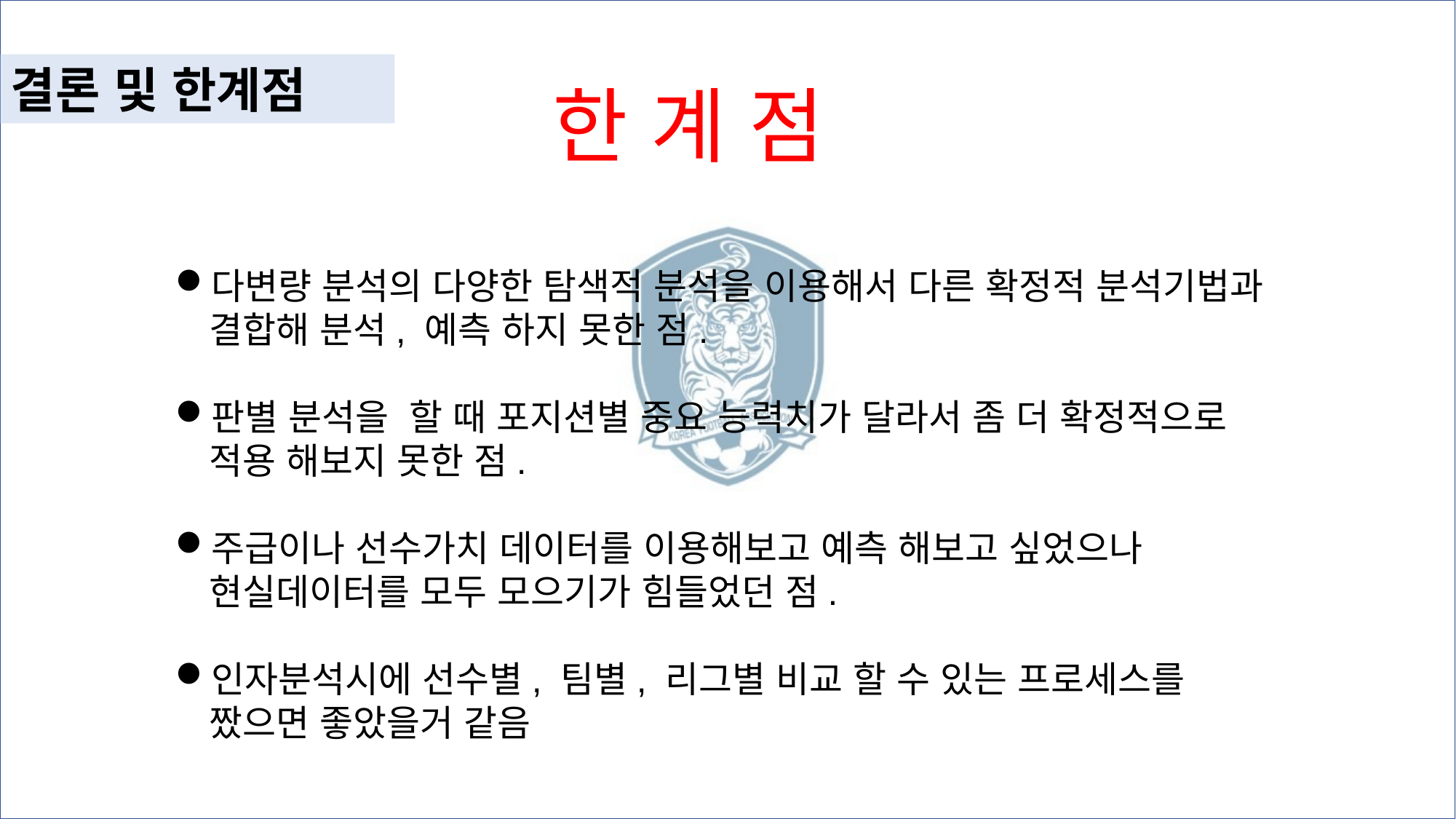

결론 및 한계점
한 계 점

다변량 분석의 다양한 탐색적 분석을 이용해서 다른 확정적 분석기법과 결합해 분석, 예측 하지 못한 점.

판별 분석을  할 때 포지션별 중요 능력치가 달라서 좀 더 확정적으로 적용 해보지 못한 점.

주급이나 선수가치 데이터를 이용해보고 예측 해보고 싶었으나 현실데이터를 모두 모으기가 힘들었던 점.

인자분석시에 선수별, 팀별, 리그별 비교 할 수 있는 프로세스를 짰으면 좋았을거 같음